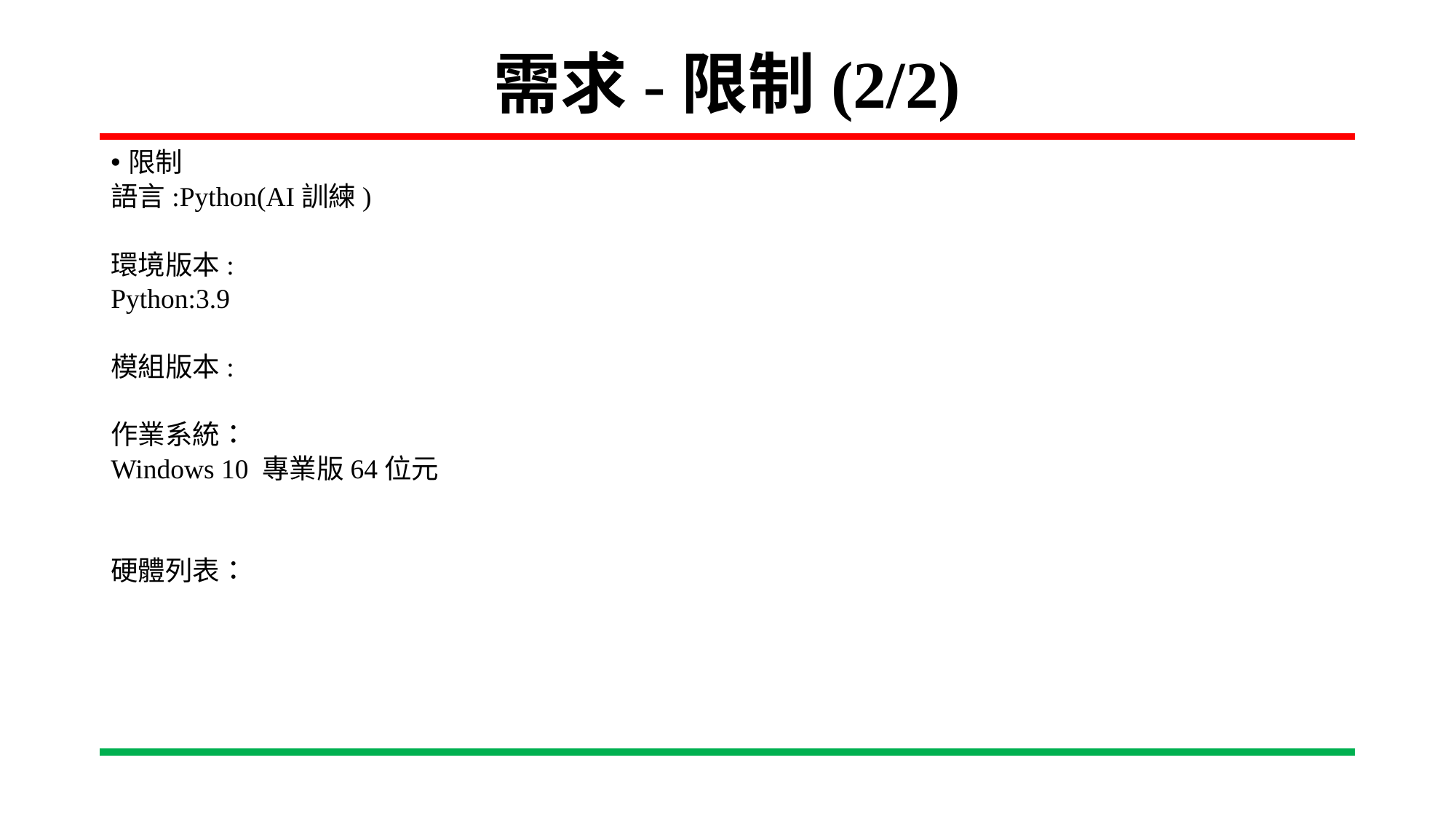

# 需求-限制(2/2)
限制
語言:Python(AI訓練)

環境版本:
Python:3.9

模組版本:

作業系統：
Windows 10 專業版64位元

硬體列表：